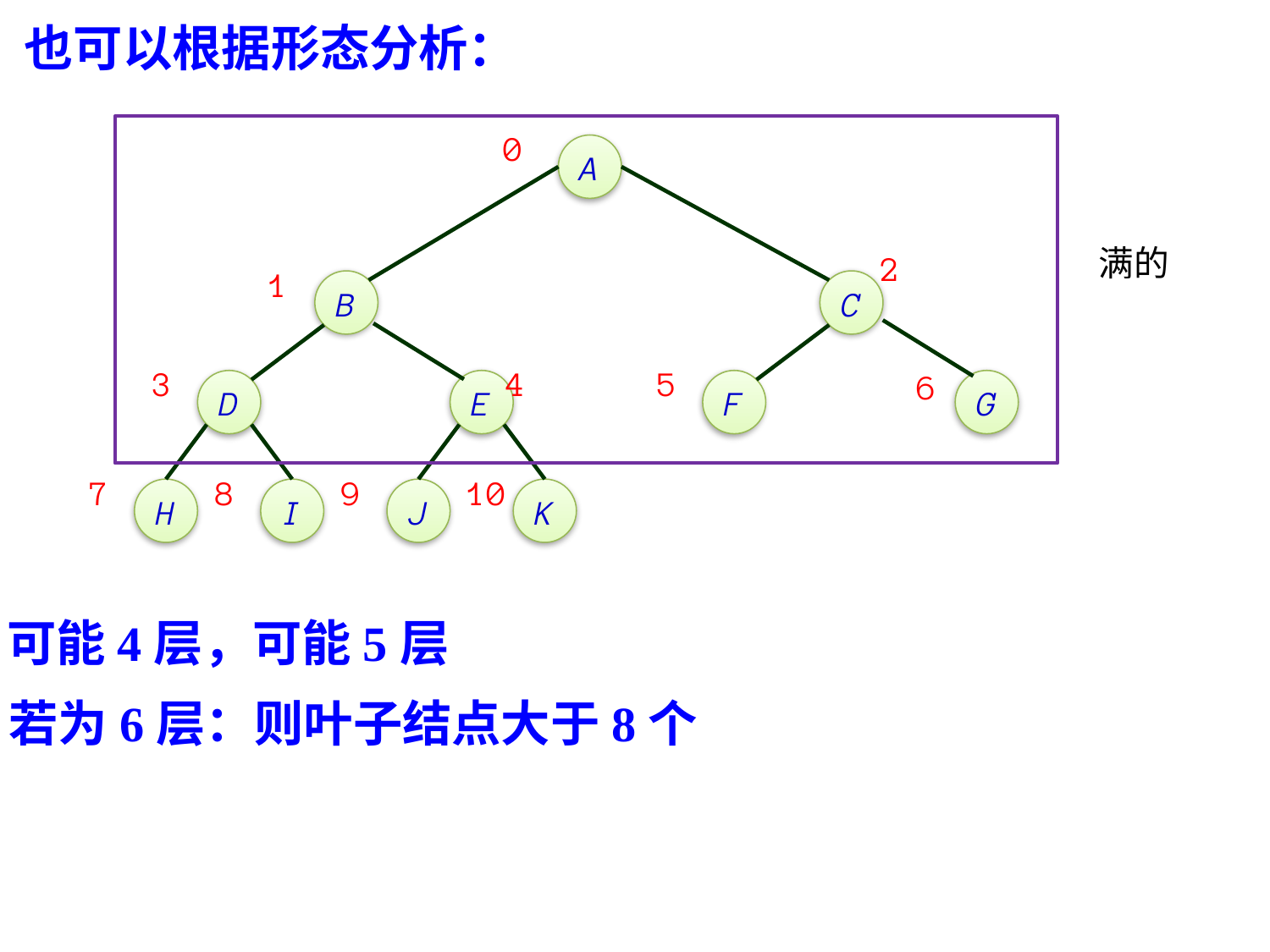

也可以根据形态分析：

满的
0
A
2
1
B
C
3
4
5
6
D
E
F
G
7
8
9
10
H
I
J
K
可能4层，可能5层
若为6层：则叶子结点大于8个